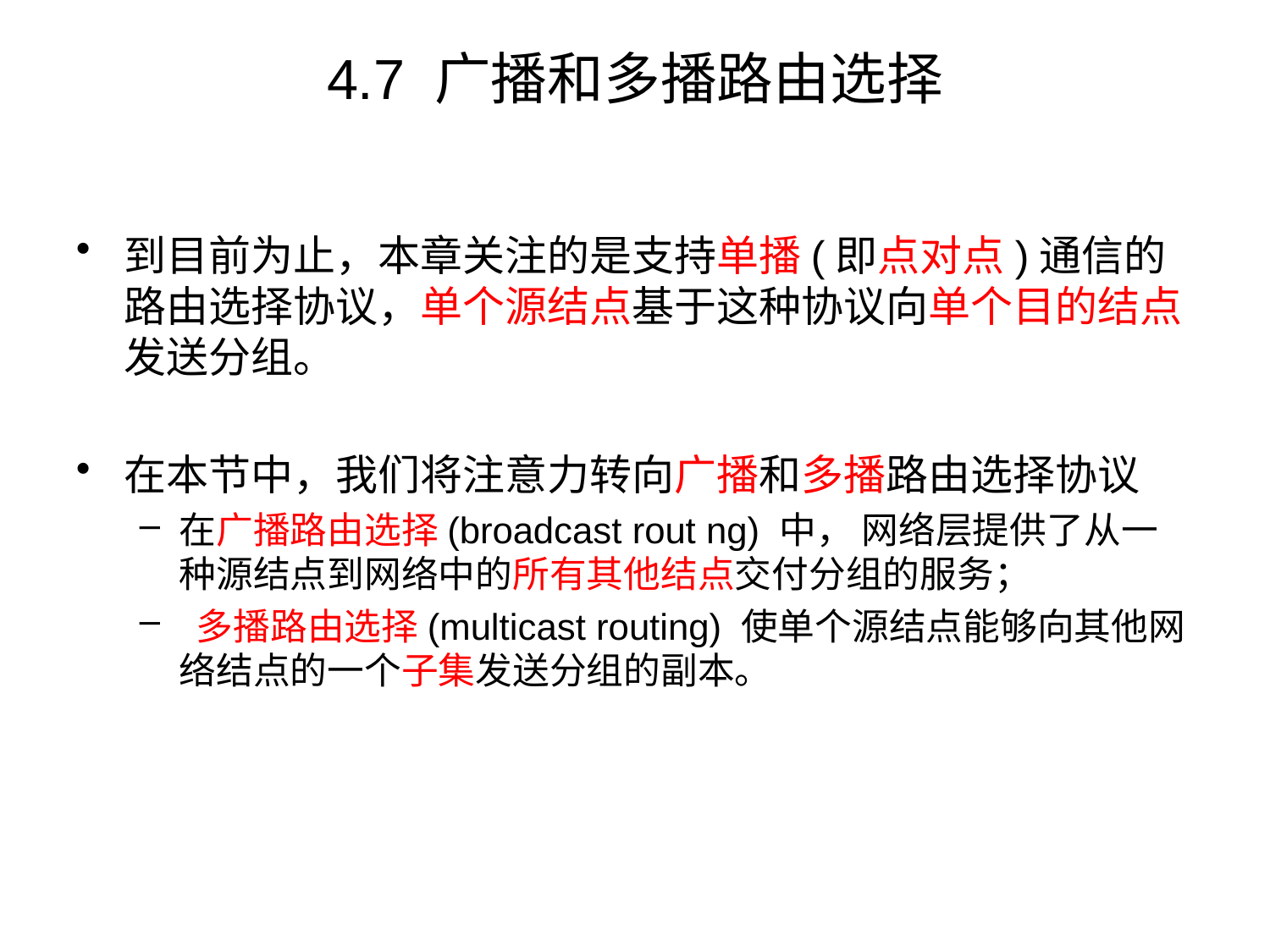

# 4.7 广播和多播路由选择
到目前为止，本章关注的是支持单播(即点对点)通信的路由选择协议，单个源结点基于这种协议向单个目的结点发送分组。

在本节中，我们将注意力转向广播和多播路由选择协议
在广播路由选择(broadcast rout ng) 中， 网络层提供了从一种源结点到网络中的所有其他结点交付分组的服务；
 多播路由选择(multicast routing) 使单个源结点能够向其他网络结点的一个子集发送分组的副本。